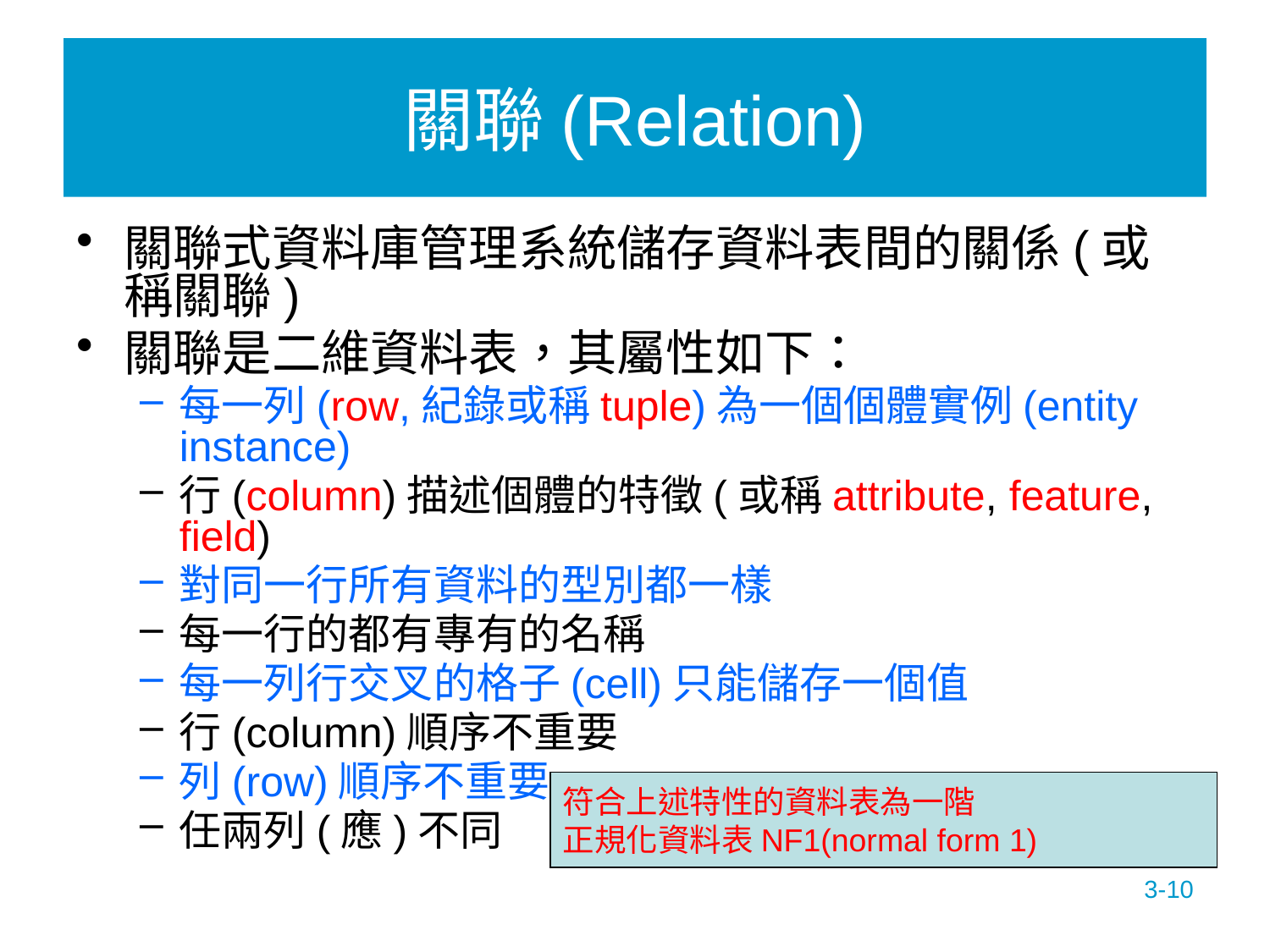

# 關聯(Relation)
關聯式資料庫管理系統儲存資料表間的關係(或稱關聯)
關聯是二維資料表，其屬性如下：
每一列(row,紀錄或稱tuple)為一個個體實例(entity instance)
行(column)描述個體的特徵(或稱attribute, feature, field)
對同一行所有資料的型別都一樣
每一行的都有專有的名稱
每一列行交叉的格子(cell)只能儲存一個值
行(column)順序不重要
列(row)順序不重要
任兩列(應)不同
符合上述特性的資料表為一階
正規化資料表NF1(normal form 1)
3-10